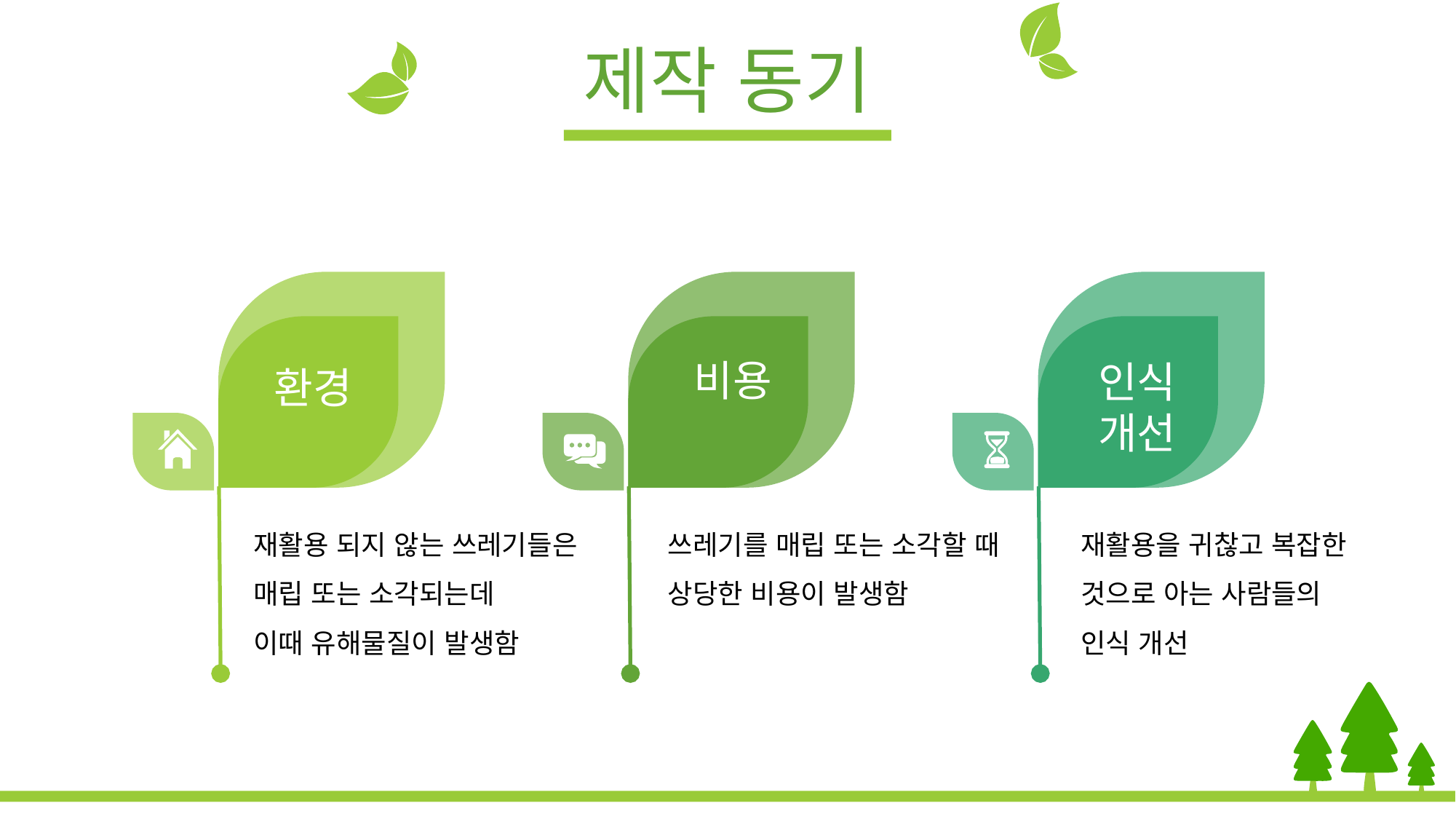

제작 동기

비용
인식
개선
환경

재활용 되지 않는 쓰레기들은
매립 또는 소각되는데
이때 유해물질이 발생함
쓰레기를 매립 또는 소각할 때
상당한 비용이 발생함
재활용을 귀찮고 복잡한
것으로 아는 사람들의
인식 개선